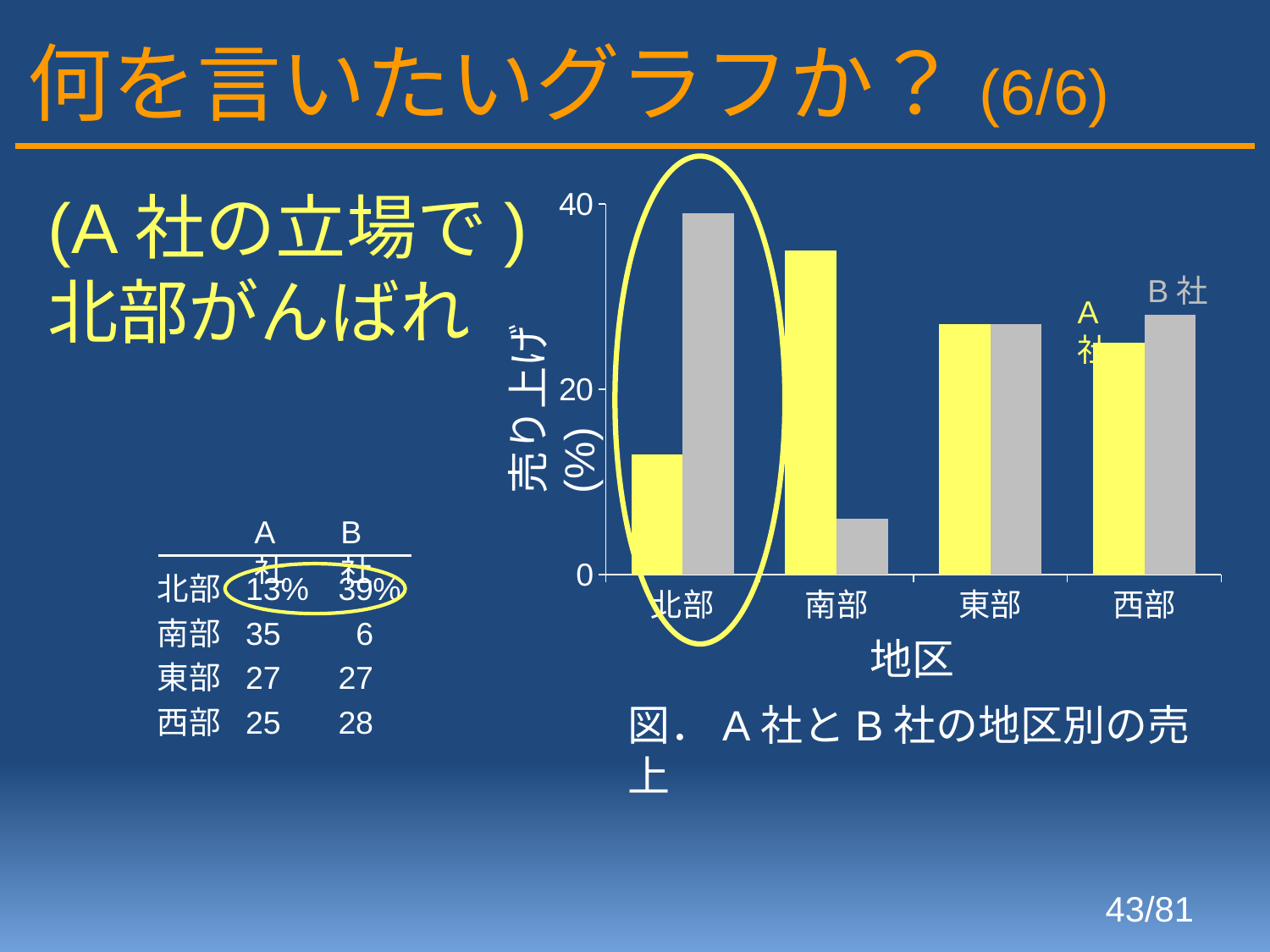

# 何を言いたいグラフか？(6/6)

(A社の立場で)
北部がんばれ

### Chart

| Category | A社 | B社 |
|---|---|---|
| 北部 | 13.0 | 39.0 |
| 南部 | 35.0 | 6.0 |
| 東部 | 27.0 | 27.0 |
| 西部 | 25.0 | 28.0 |
B社
A社
売り上げ (%)
A社
B社
北部
13
%
39
%
南部
35
6
東部
27
27
西部
25
28

地区
図．A社とB社の地区別の売上
43/81